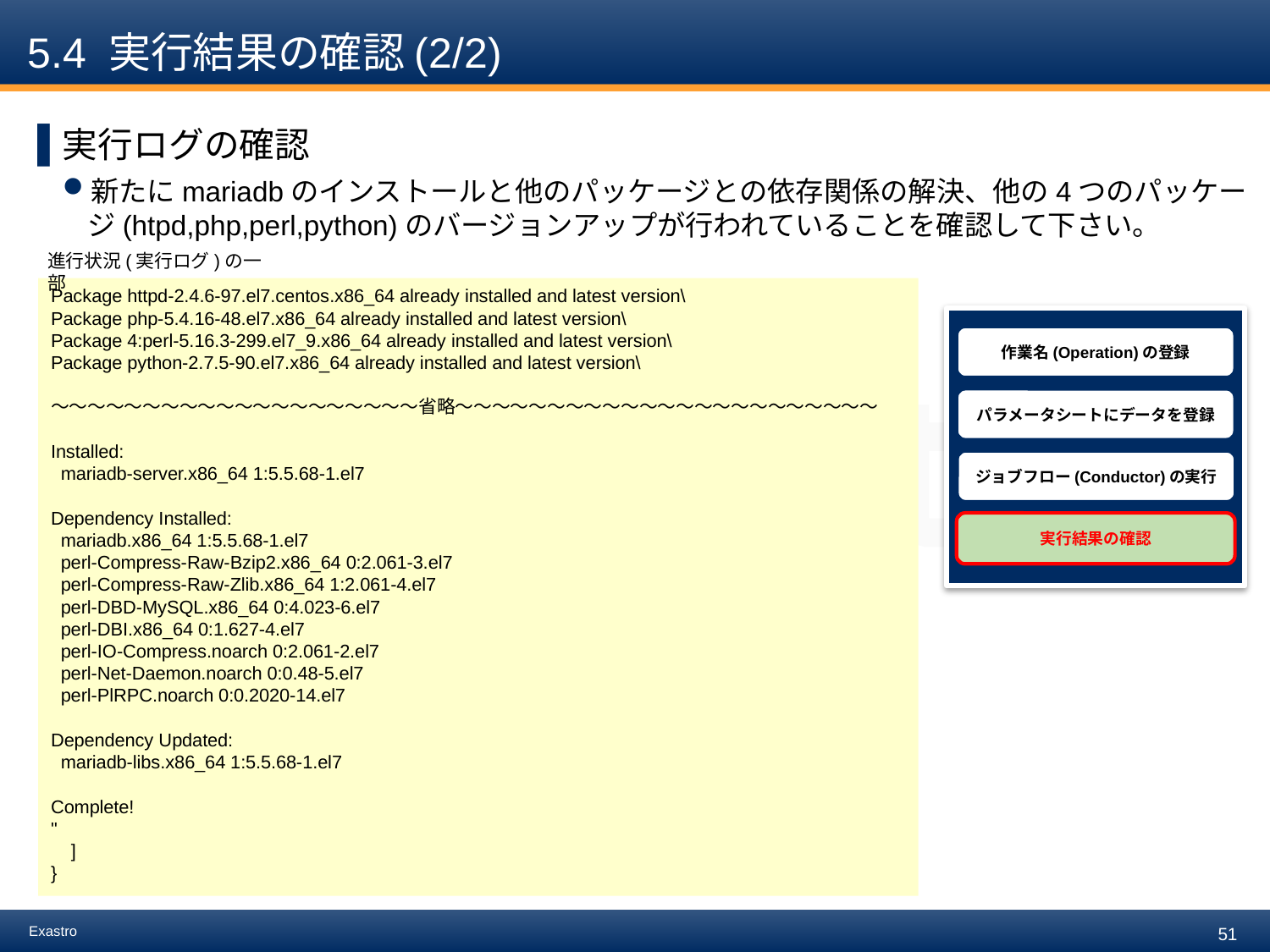

# 5.4 実行結果の確認(2/2)
実行ログの確認
新たにmariadbのインストールと他のパッケージとの依存関係の解決、他の4つのパッケージ(htpd,php,perl,python)のバージョンアップが行われていることを確認して下さい。
進行状況(実行ログ)の一部
Package httpd-2.4.6-97.el7.centos.x86_64 already installed and latest version\
Package php-5.4.16-48.el7.x86_64 already installed and latest version\
Package 4:perl-5.16.3-299.el7_9.x86_64 already installed and latest version\
Package python-2.7.5-90.el7.x86_64 already installed and latest version\

～～～～～～～～～～～～～～～～～～～～省略～～～～～～～～～～～～～～～～～～～～～～～

Installed:
  mariadb-server.x86_64 1:5.5.68-1.el7

Dependency Installed:
  mariadb.x86_64 1:5.5.68-1.el7
  perl-Compress-Raw-Bzip2.x86_64 0:2.061-3.el7
  perl-Compress-Raw-Zlib.x86_64 1:2.061-4.el7
  perl-DBD-MySQL.x86_64 0:4.023-6.el7
  perl-DBI.x86_64 0:1.627-4.el7
  perl-IO-Compress.noarch 0:2.061-2.el7
  perl-Net-Daemon.noarch 0:0.48-5.el7
  perl-PlRPC.noarch 0:0.2020-14.el7

Dependency Updated:
  mariadb-libs.x86_64 1:5.5.68-1.el7

Complete!
"
    ]
}

作業名(Operation)の登録
パラメータシートにデータを登録
ジョブフロー(Conductor)の実行
実行結果の確認